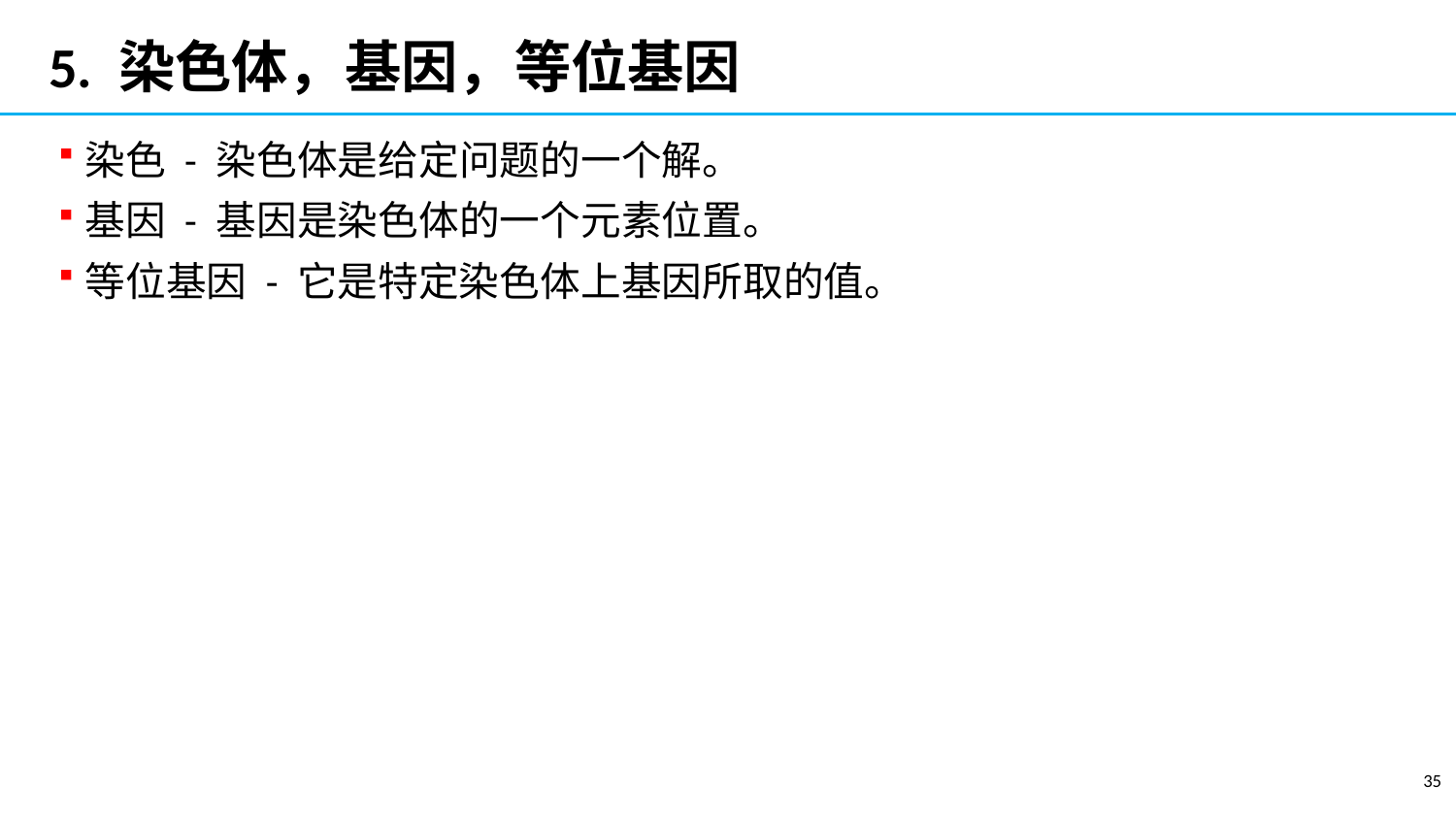

# 5. 染色体，基因，等位基因

染色 - 染色体是给定问题的一个解。
基因 - 基因是染色体的一个元素位置。
等位基因 - 它是特定染色体上基因所取的值。

35